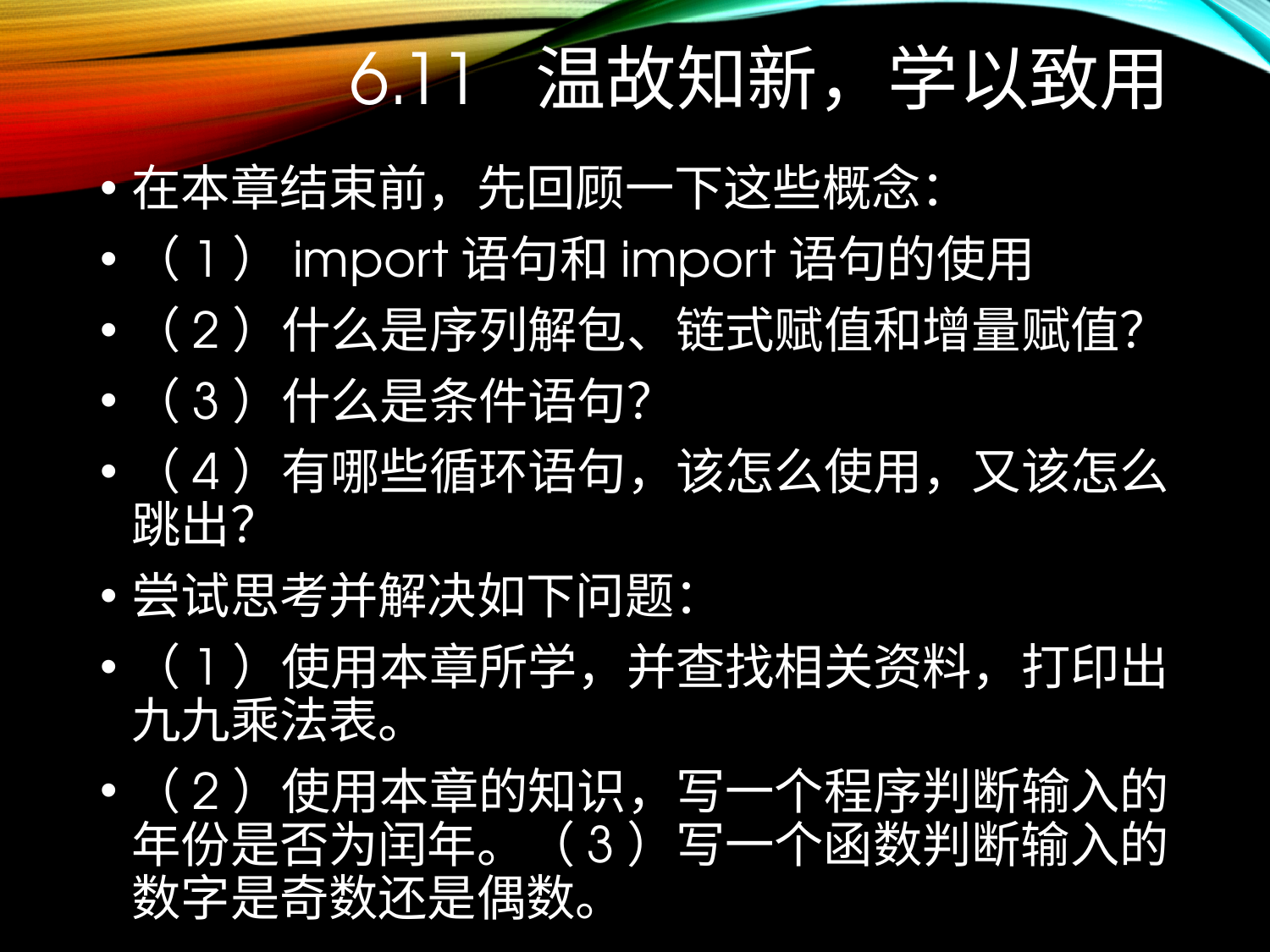

# 6.11  温故知新，学以致用
在本章结束前，先回顾一下这些概念：
（1）import语句和import语句的使用
（2）什么是序列解包、链式赋值和增量赋值？
（3）什么是条件语句？
（4）有哪些循环语句，该怎么使用，又该怎么跳出？
尝试思考并解决如下问题：
（1）使用本章所学，并查找相关资料，打印出九九乘法表。
（2）使用本章的知识，写一个程序判断输入的年份是否为闰年。（3）写一个函数判断输入的数字是奇数还是偶数。